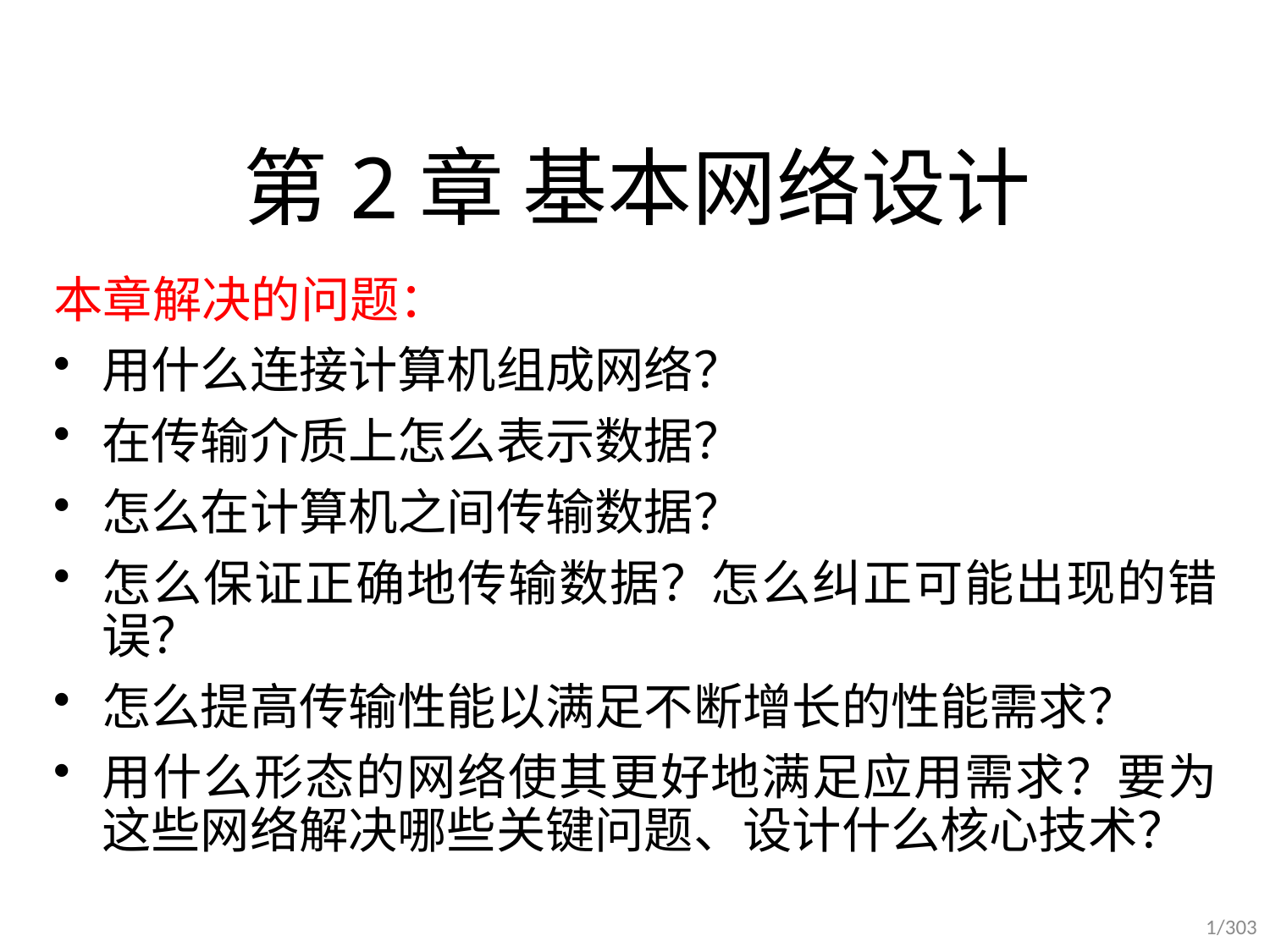

# 第2章 基本网络设计
本章解决的问题：
用什么连接计算机组成网络？
在传输介质上怎么表示数据？
怎么在计算机之间传输数据？
怎么保证正确地传输数据？怎么纠正可能出现的错误？
怎么提高传输性能以满足不断增长的性能需求？
用什么形态的网络使其更好地满足应用需求？要为这些网络解决哪些关键问题、设计什么核心技术？

1/303